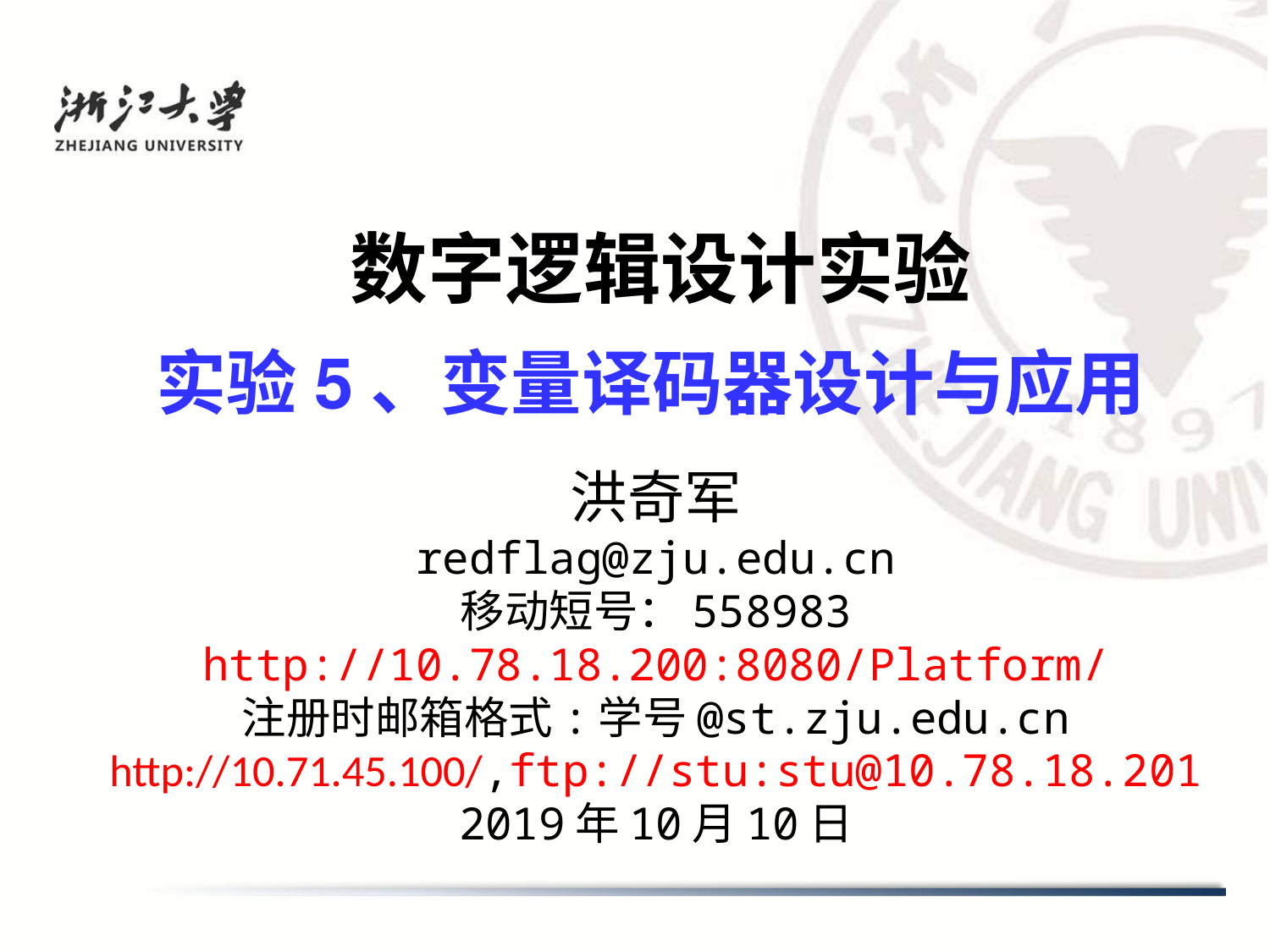

# 数字逻辑设计实验
实验5、变量译码器设计与应用
洪奇军
redflag@zju.edu.cn
移动短号：558983
http://10.78.18.200:8080/Platform/
注册时邮箱格式:学号@st.zju.edu.cn
http://10.71.45.100/,ftp://stu:stu@10.78.18.201
2019年10月10日